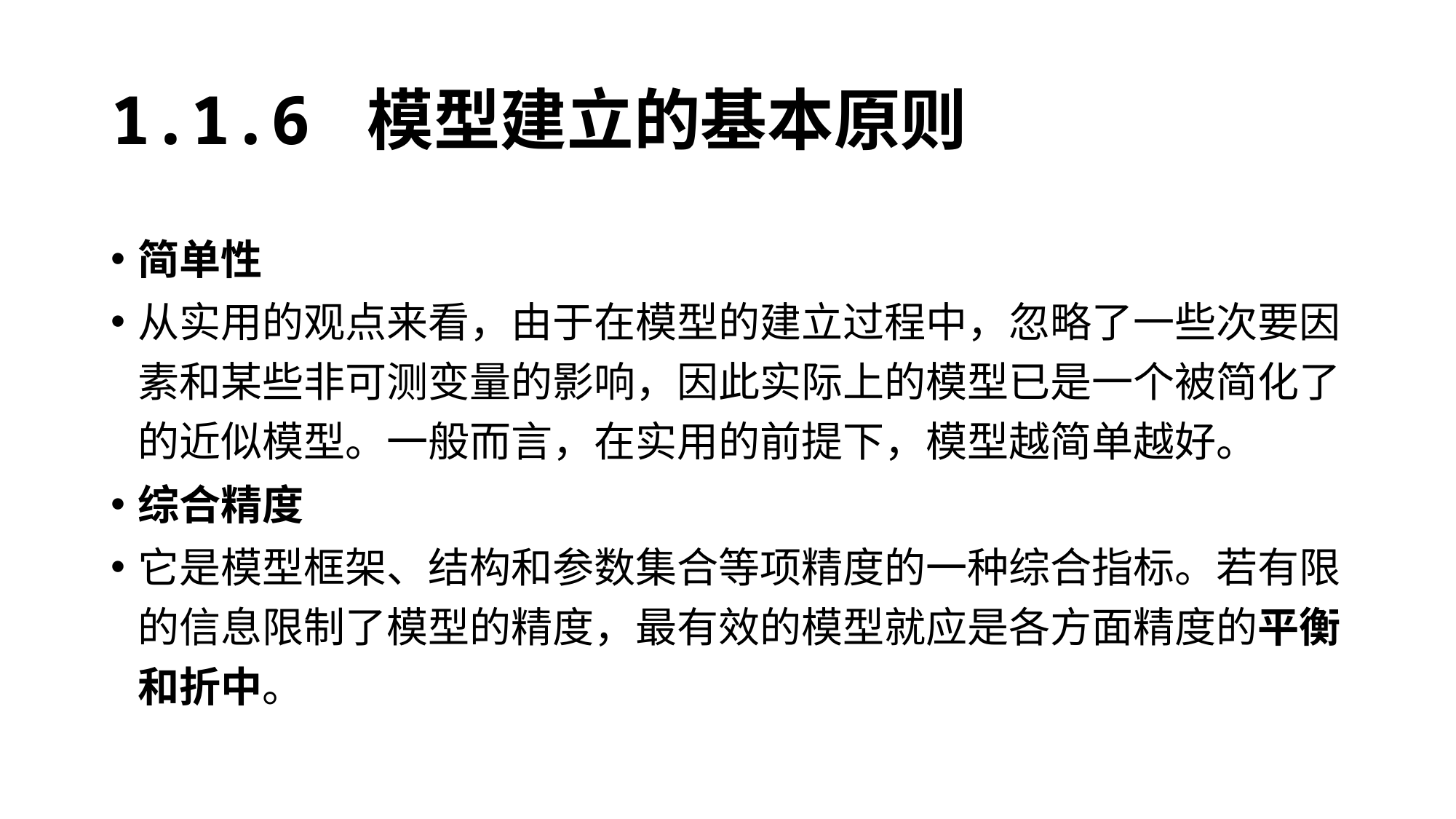

# 1.1.6 模型建立的基本原则
简单性
从实用的观点来看，由于在模型的建立过程中，忽略了一些次要因素和某些非可测变量的影响，因此实际上的模型已是一个被简化了的近似模型。一般而言，在实用的前提下，模型越简单越好。
综合精度
它是模型框架、结构和参数集合等项精度的一种综合指标。若有限的信息限制了模型的精度，最有效的模型就应是各方面精度的平衡和折中。